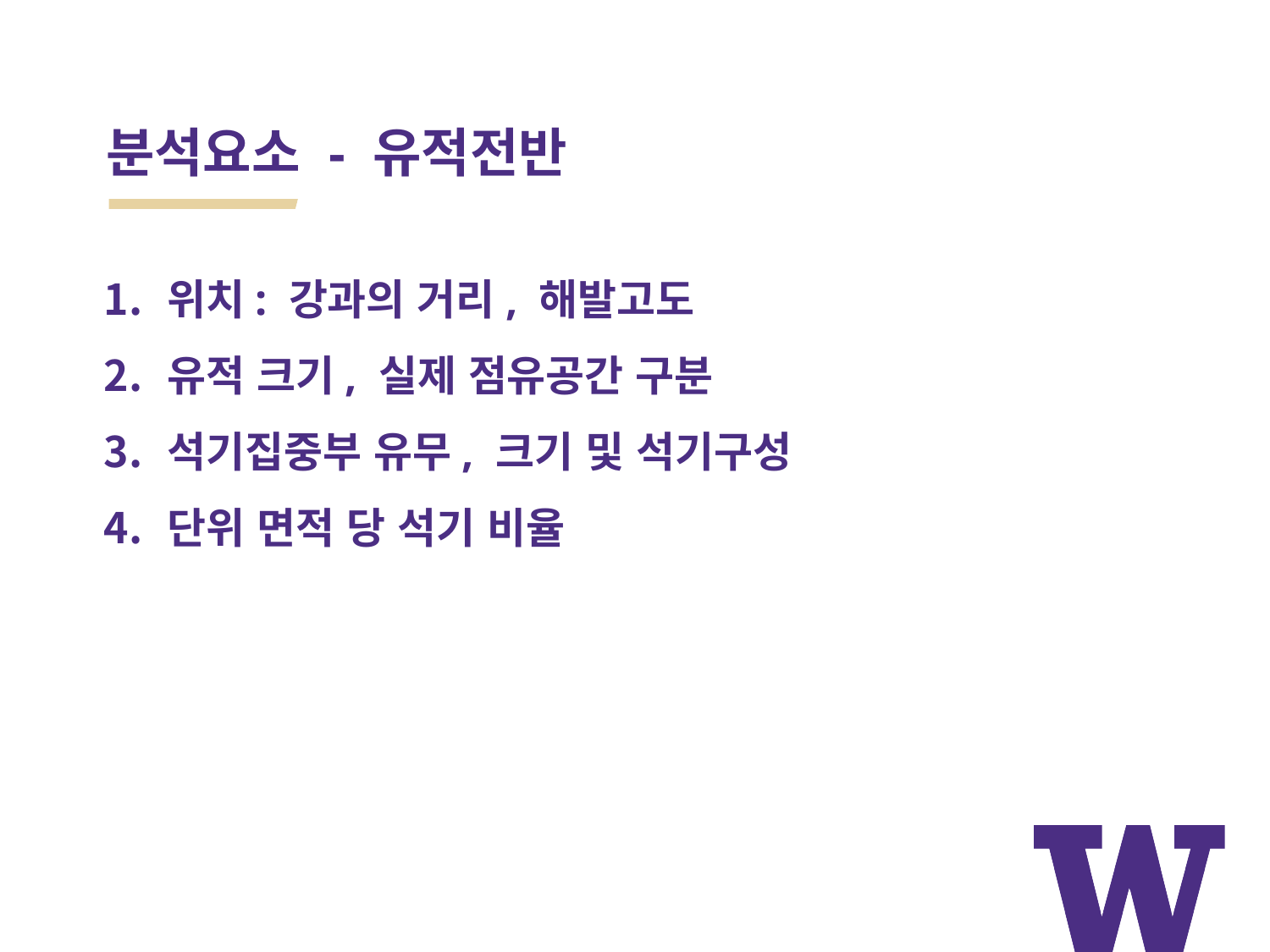

# 분석요소 - 유적전반
위치: 강과의 거리, 해발고도
유적 크기, 실제 점유공간 구분
석기집중부 유무, 크기 및 석기구성
단위 면적 당 석기 비율